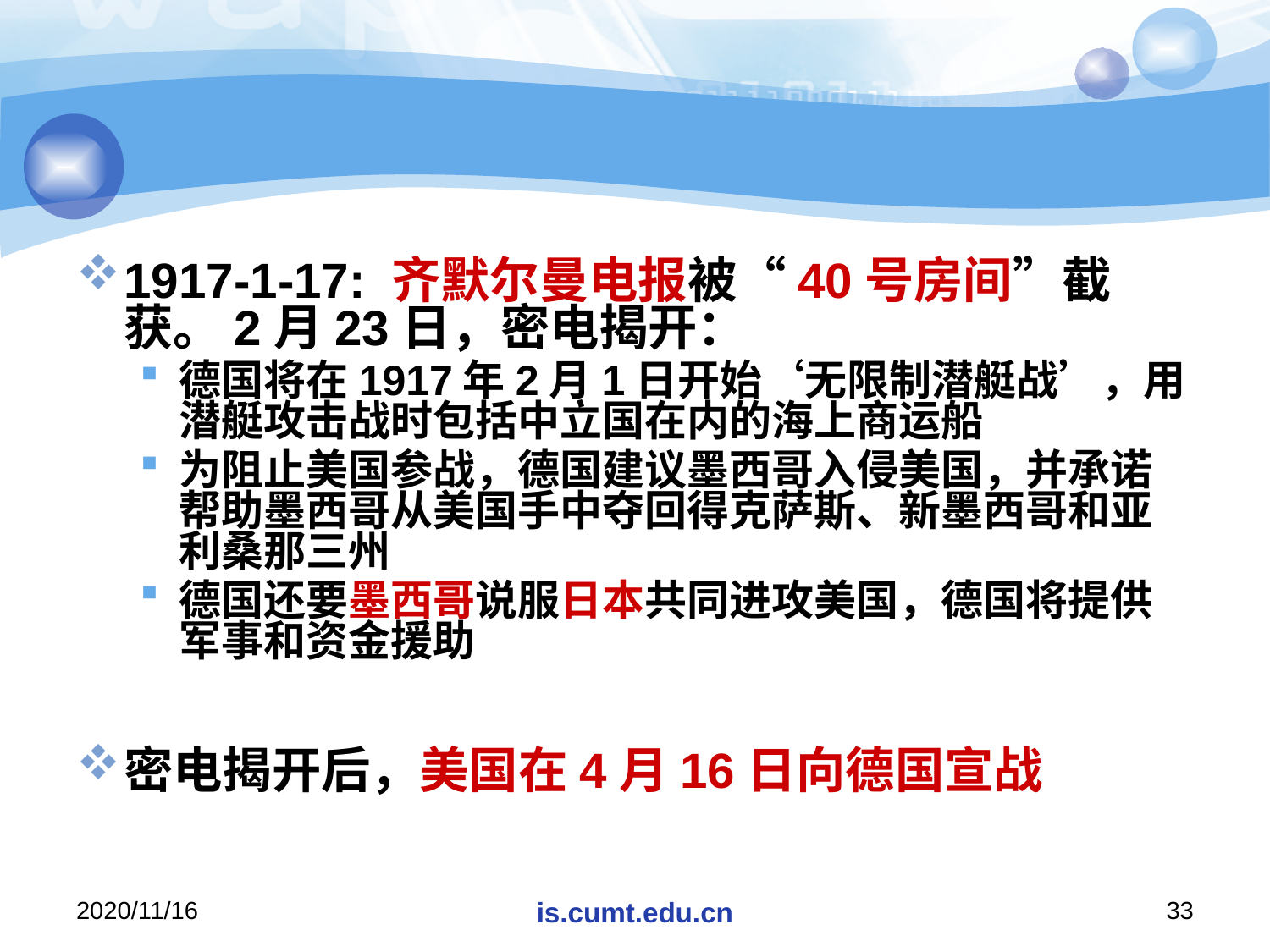

#
1917-1-17: 齐默尔曼电报被“40号房间”截获。2月23日，密电揭开：
德国将在1917年2月1日开始‘无限制潜艇战’，用潜艇攻击战时包括中立国在内的海上商运船
为阻止美国参战，德国建议墨西哥入侵美国，并承诺帮助墨西哥从美国手中夺回得克萨斯、新墨西哥和亚利桑那三州
德国还要墨西哥说服日本共同进攻美国，德国将提供军事和资金援助

密电揭开后，美国在4月16日向德国宣战

2020/11/16
is.cumt.edu.cn
33